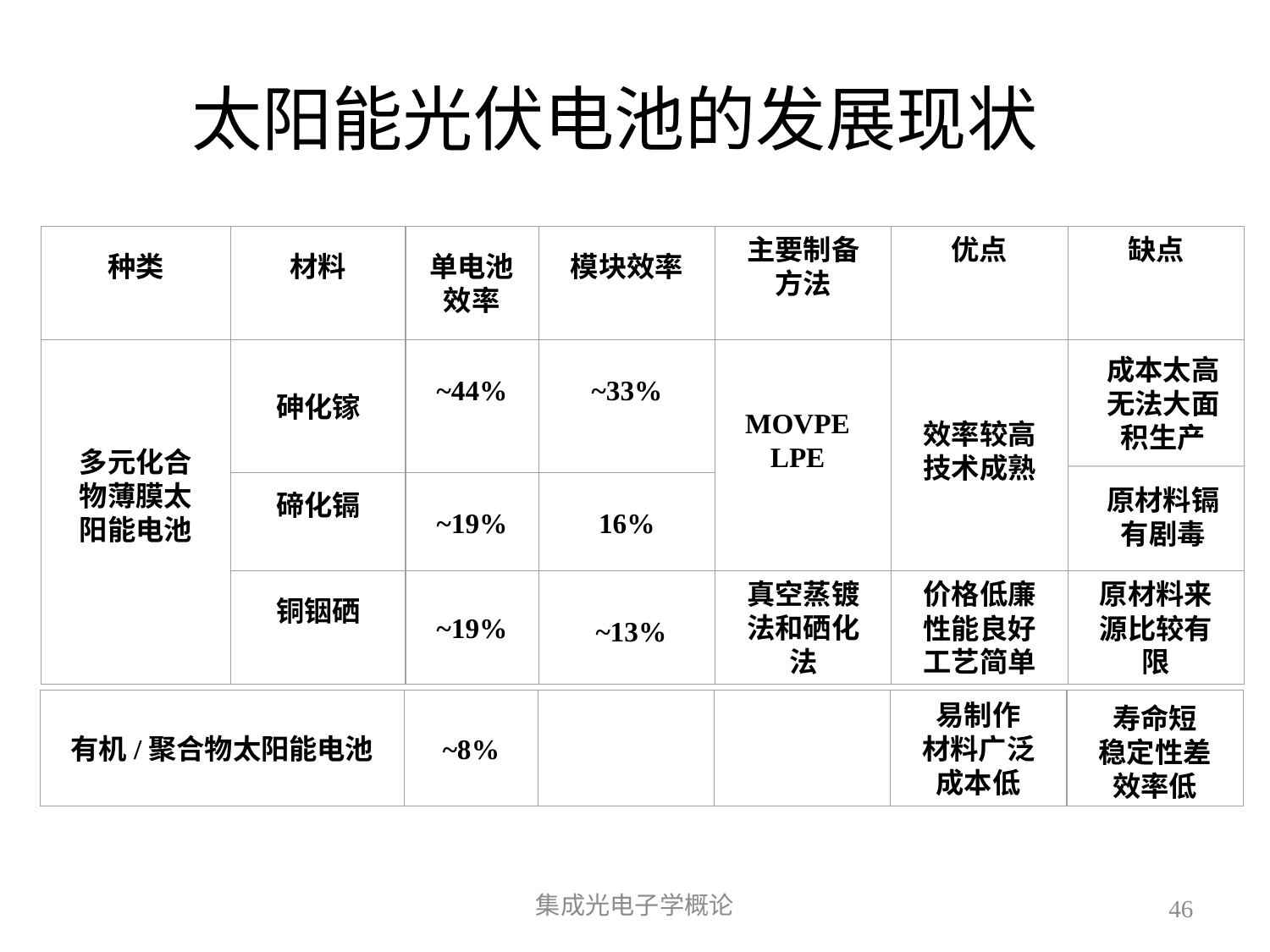

# 太阳能光伏电池的发展现状

种类

材料

单电池效率

模块效率

主要制备方法

优点

缺点

多元化合物薄膜太阳能电池

砷化镓

~44%

~33%

MOVPE
LPE

成本太高
无法大面积生产

效率较高
技术成熟

碲化镉

~19%

16%
原材料镉有剧毒

铜铟硒

~19%

真空蒸镀法和硒化法

价格低廉
性能良好
工艺简单

原材料来源比较有限

~13%

有机/聚合物太阳能电池

~8%

易制作
材料广泛
成本低

寿命短
稳定性差
效率低

集成光电子学概论
46